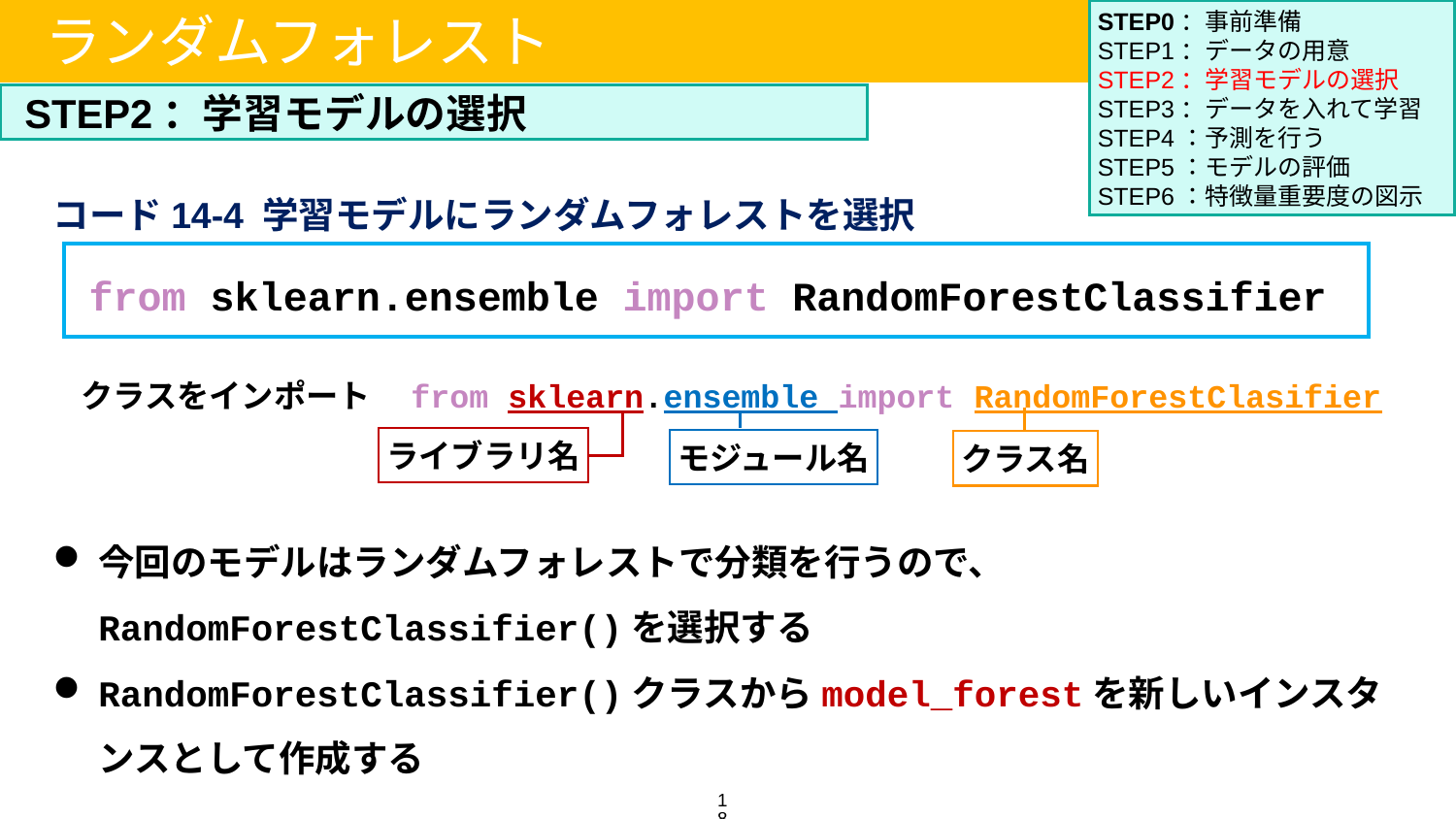

STEP0：事前準備
STEP1：データの用意
STEP2：学習モデルの選択
STEP3：データを入れて学習
STEP4：予測を行う
STEP5：モデルの評価
STEP6：特徴量重要度の図示
ランダムフォレスト
STEP2：学習モデルの選択
コード14-4 学習モデルにランダムフォレストを選択
from sklearn.ensemble import RandomForestClassifier
クラスをインポート　from sklearn.ensemble import RandomForestClasifier

ライブラリ名
モジュール名
クラス名
今回のモデルはランダムフォレストで分類を行うので、 RandomForestClassifier()を選択する
RandomForestClassifier()クラスからmodel_forestを新しいインスタンスとして作成する
18